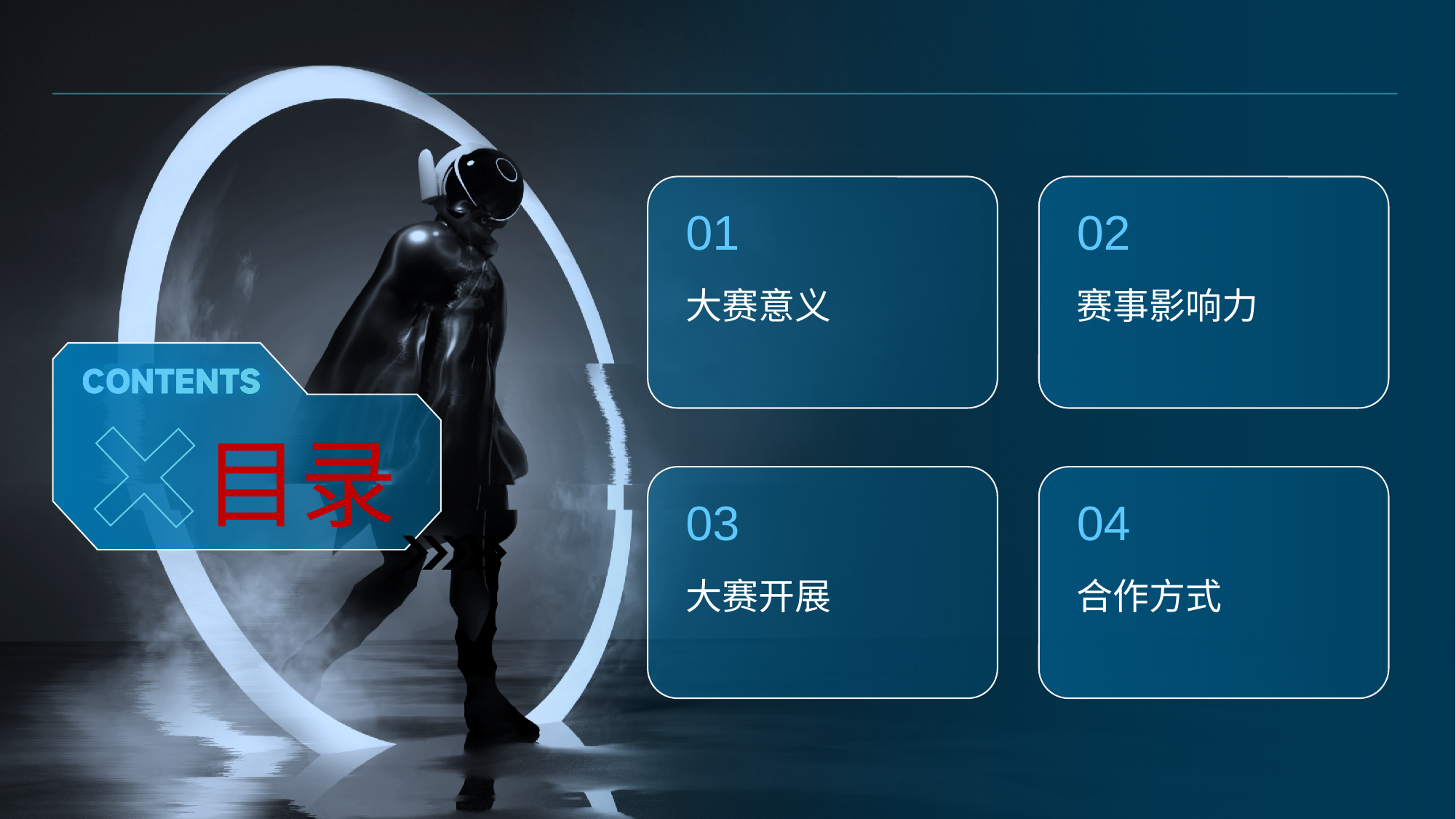

01
02
大赛意义
赛事影响力

目录

03
04
大赛开展
合作方式